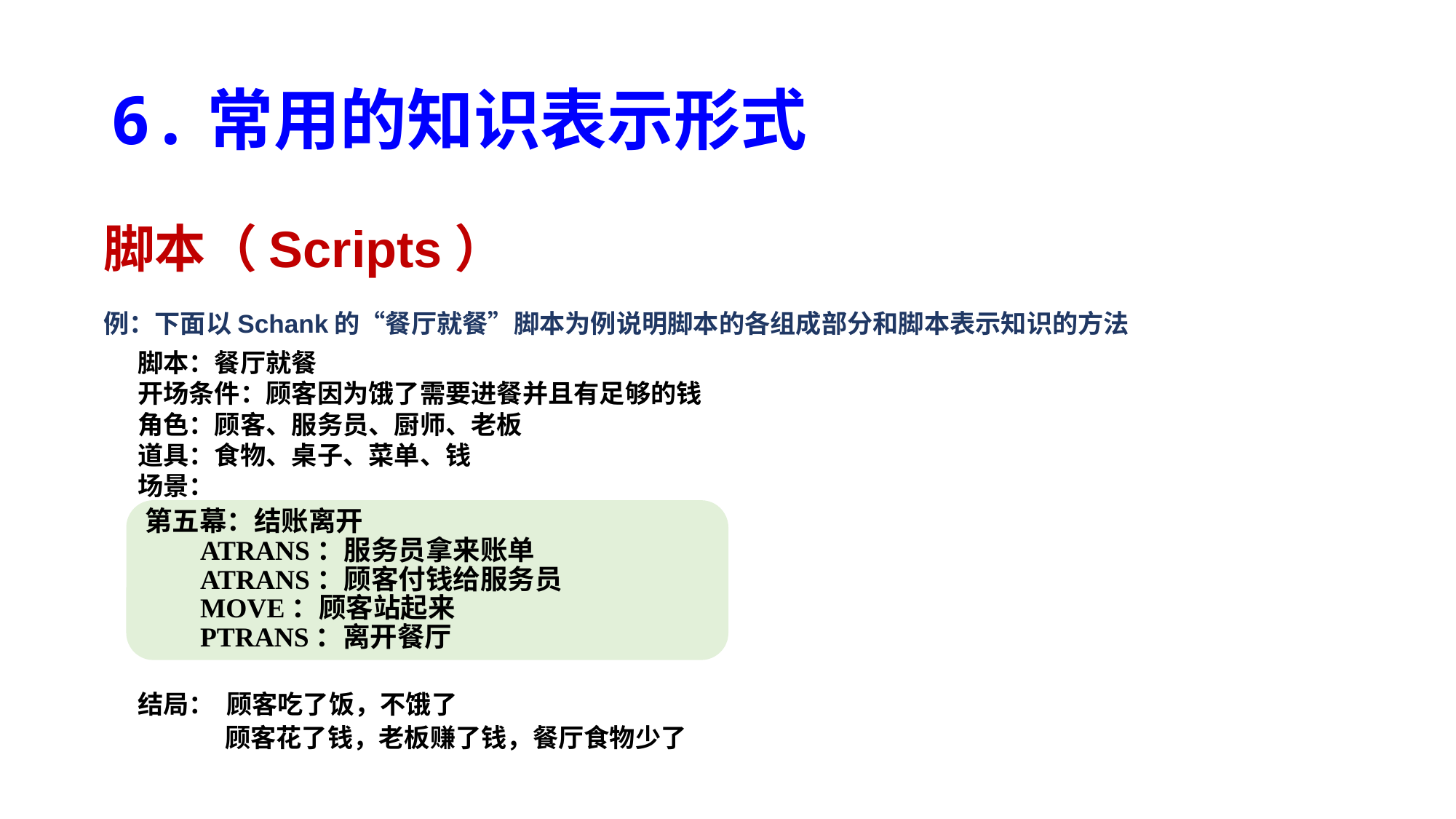

# 6.常用的知识表示形式

脚本（Scripts）
例：下面以Schank的“餐厅就餐”脚本为例说明脚本的各组成部分和脚本表示知识的方法
脚本：餐厅就餐
开场条件：顾客因为饿了需要进餐并且有足够的钱
角色：顾客、服务员、厨师、老板
道具：食物、桌子、菜单、钱
场景：

结局：  顾客吃了饭，不饿了
              顾客花了钱，老板赚了钱，餐厅食物少了

第五幕：结账离开
        ATRANS：服务员拿来账单
        ATRANS：顾客付钱给服务员
        MOVE：顾客站起来
        PTRANS：离开餐厅